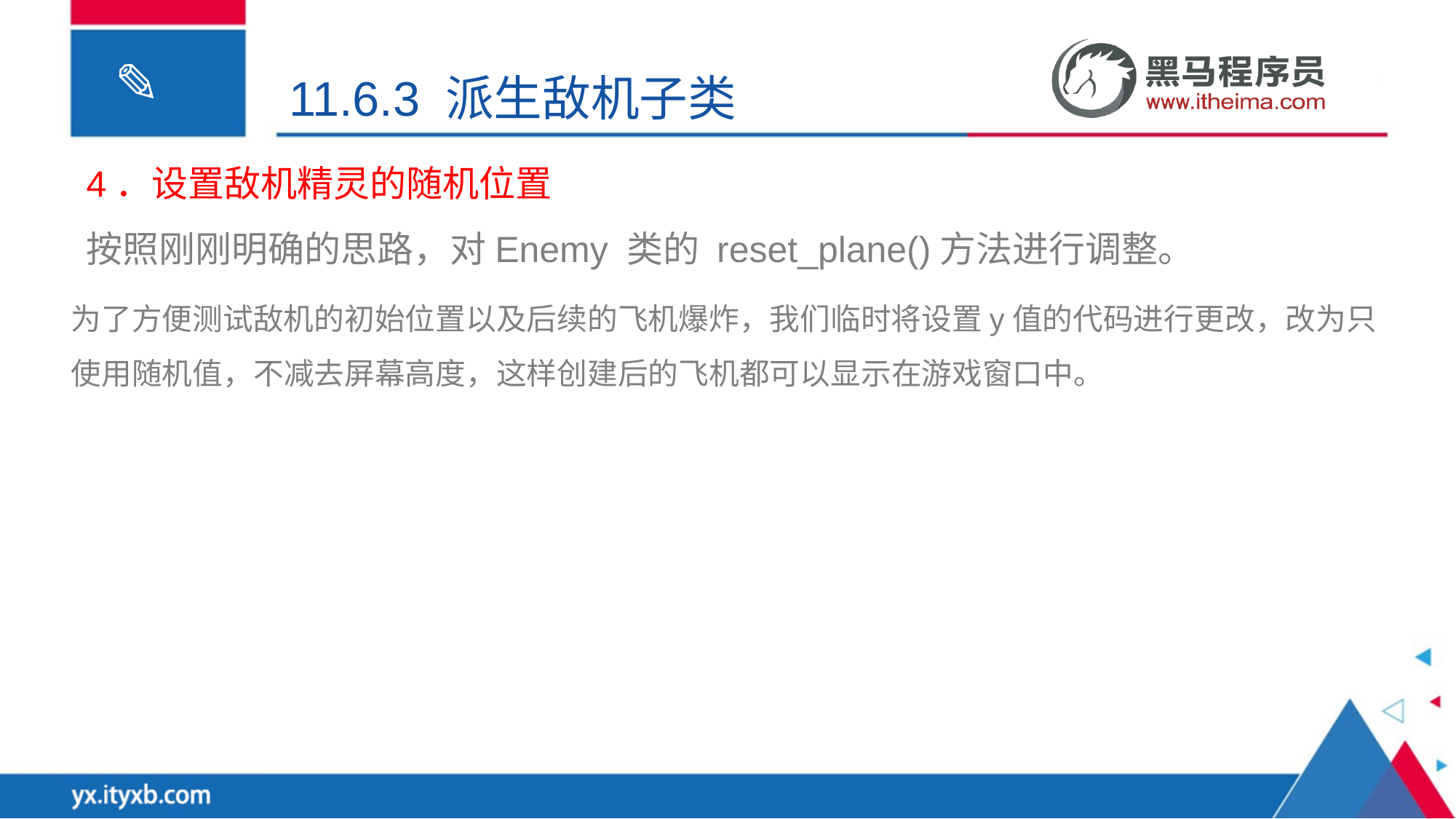

11.6.3 派生敌机子类
4．设置敌机精灵的随机位置
按照刚刚明确的思路，对Enemy 类的 reset_plane()方法进行调整。
为了方便测试敌机的初始位置以及后续的飞机爆炸，我们临时将设置y值的代码进行更改，改为只使用随机值，不减去屏幕高度，这样创建后的飞机都可以显示在游戏窗口中。